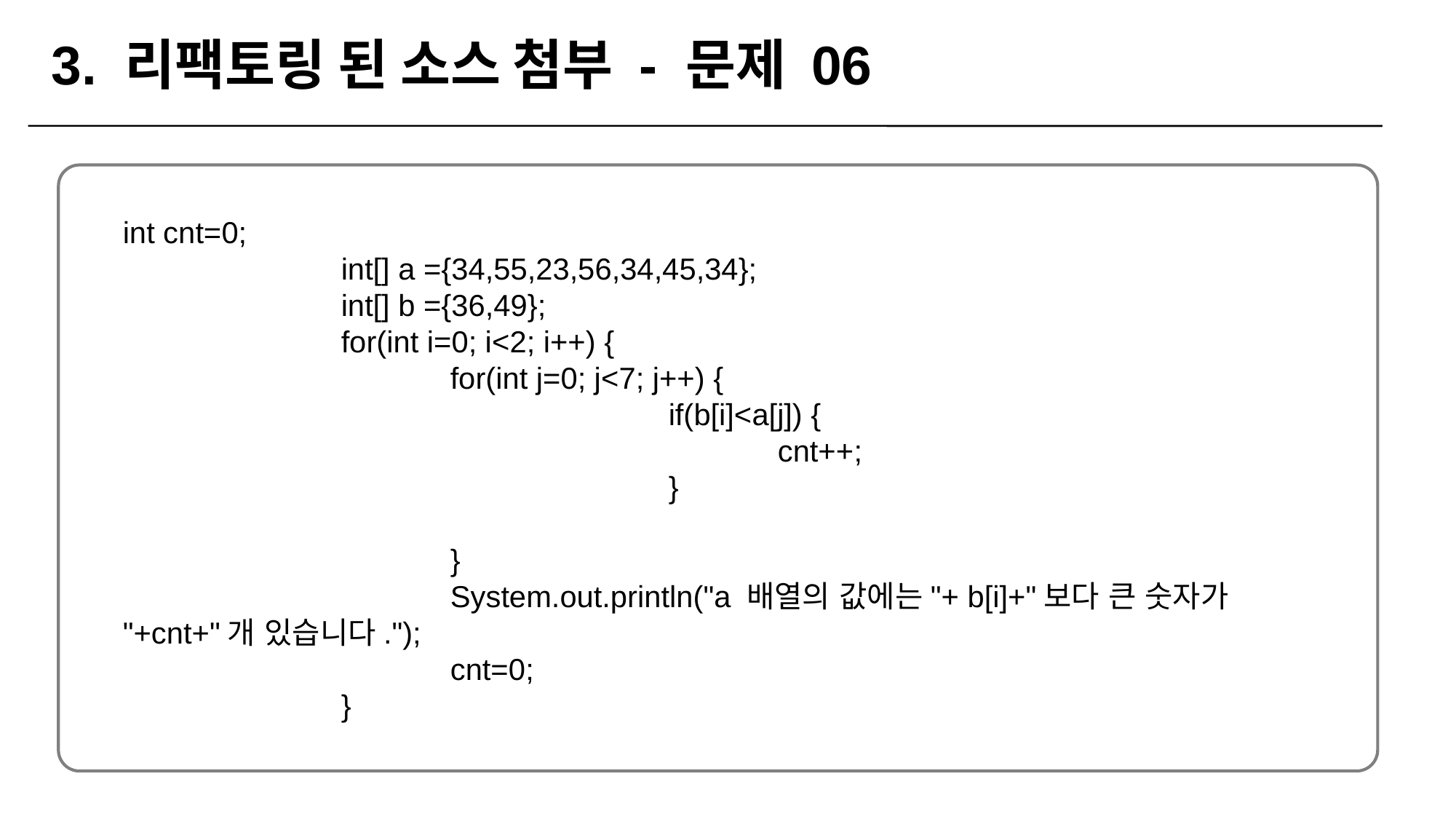

3. 리팩토링 된 소스 첨부 - 문제 06

int cnt=0;
		int[] a ={34,55,23,56,34,45,34};
		int[] b ={36,49};
		for(int i=0; i<2; i++) {
			for(int j=0; j<7; j++) {
					if(b[i]<a[j]) {
						cnt++;
					}

			}
			System.out.println("a 배열의 값에는"+ b[i]+"보다 큰 숫자가 "+cnt+"개 있습니다.");
			cnt=0;
		}